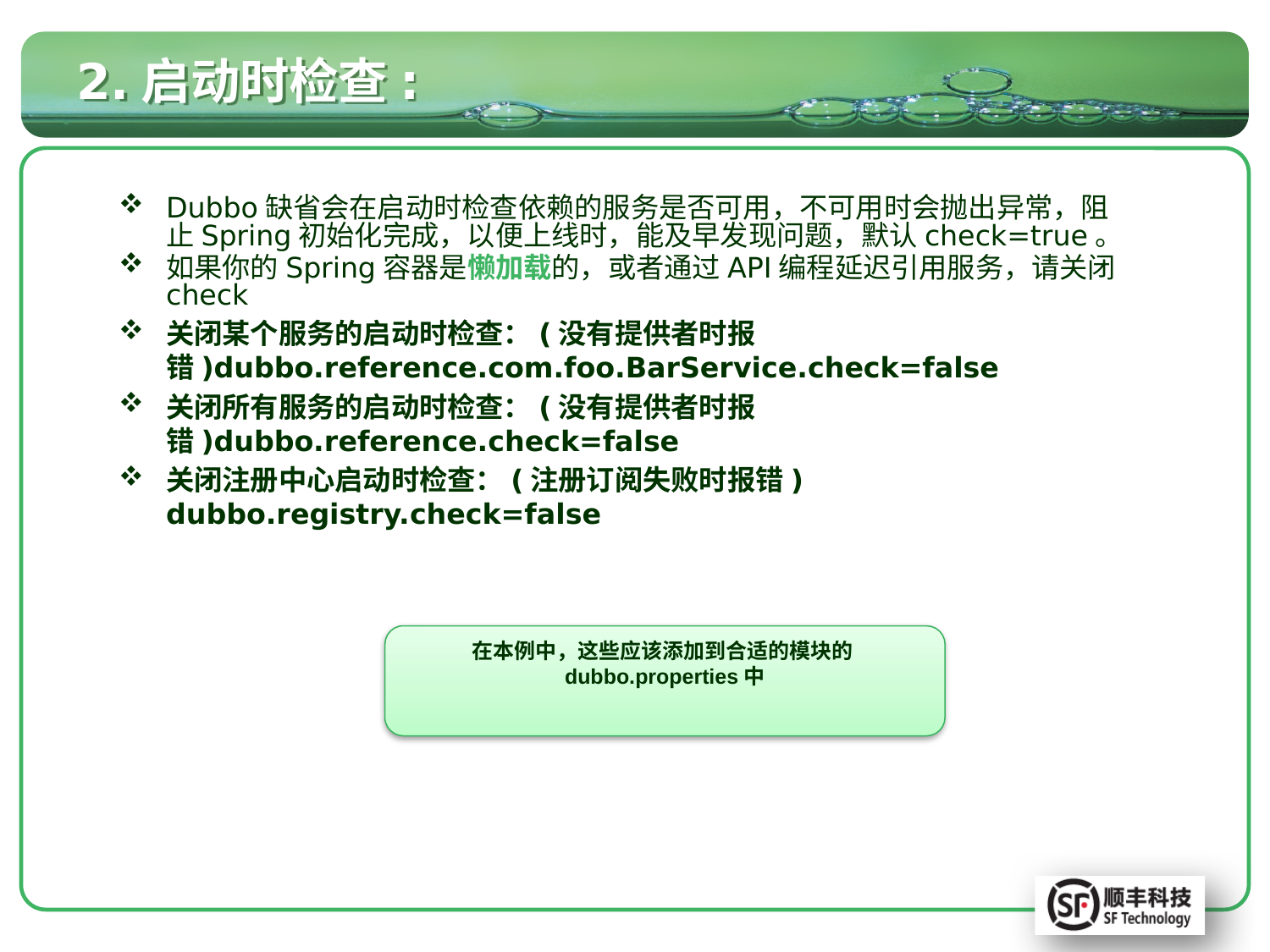

# 2.启动时检查:
Dubbo缺省会在启动时检查依赖的服务是否可用，不可用时会抛出异常，阻止Spring初始化完成，以便上线时，能及早发现问题，默认check=true。
如果你的Spring容器是懒加载的，或者通过API编程延迟引用服务，请关闭check
关闭某个服务的启动时检查：(没有提供者时报错)dubbo.reference.com.foo.BarService.check=false
关闭所有服务的启动时检查：(没有提供者时报错)dubbo.reference.check=false
关闭注册中心启动时检查：(注册订阅失败时报错) dubbo.registry.check=false

在本例中，这些应该添加到合适的模块的dubbo.properties中